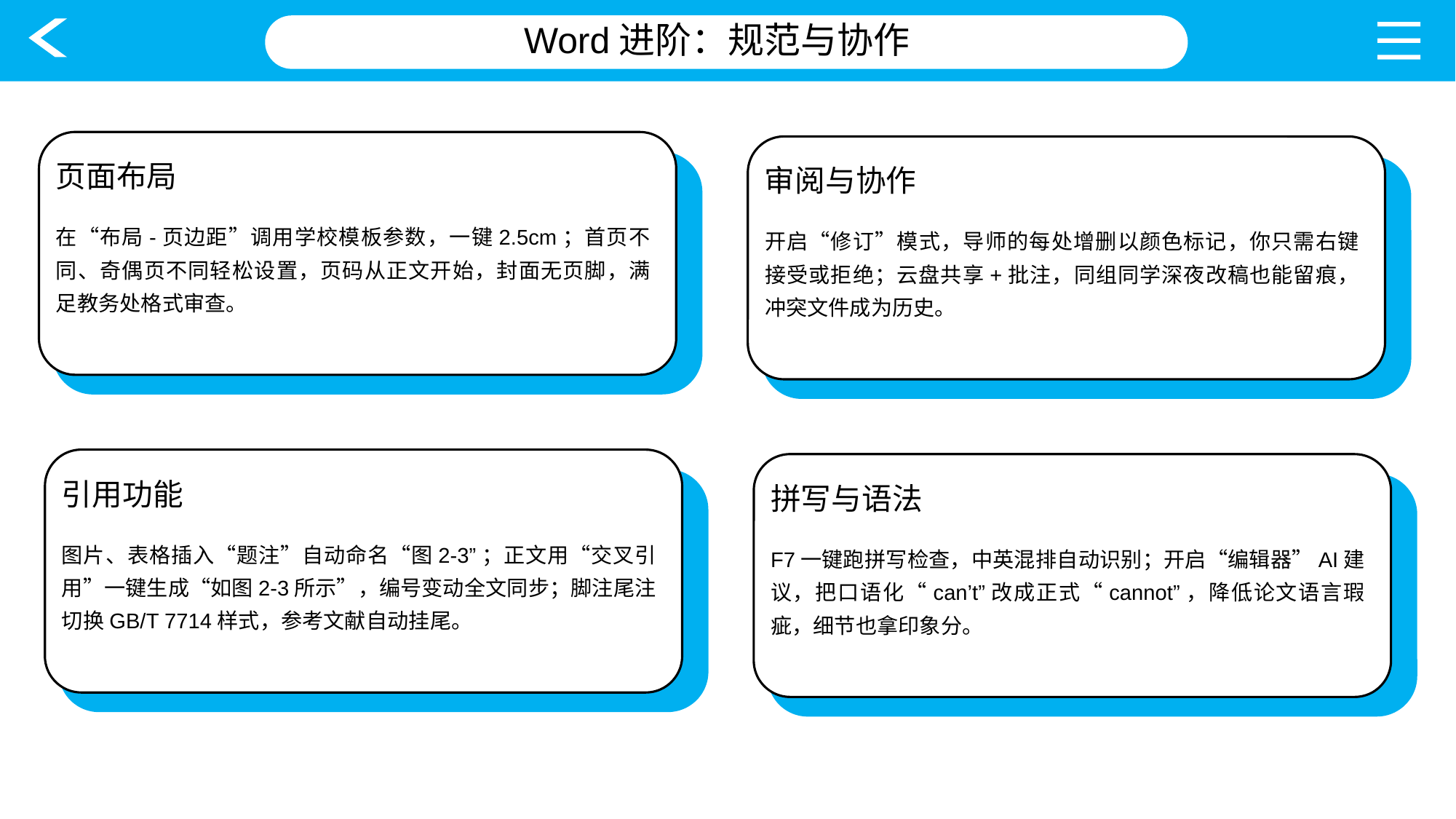

Word进阶：规范与协作

页面布局

审阅与协作
在“布局-页边距”调用学校模板参数，一键2.5cm；首页不同、奇偶页不同轻松设置，页码从正文开始，封面无页脚，满足教务处格式审查。
开启“修订”模式，导师的每处增删以颜色标记，你只需右键接受或拒绝；云盘共享+批注，同组同学深夜改稿也能留痕，冲突文件成为历史。

引用功能

拼写与语法
图片、表格插入“题注”自动命名“图2-3”；正文用“交叉引用”一键生成“如图2-3所示”，编号变动全文同步；脚注尾注切换GB/T 7714样式，参考文献自动挂尾。
F7一键跑拼写检查，中英混排自动识别；开启“编辑器”AI建议，把口语化“can’t”改成正式“cannot”，降低论文语言瑕疵，细节也拿印象分。